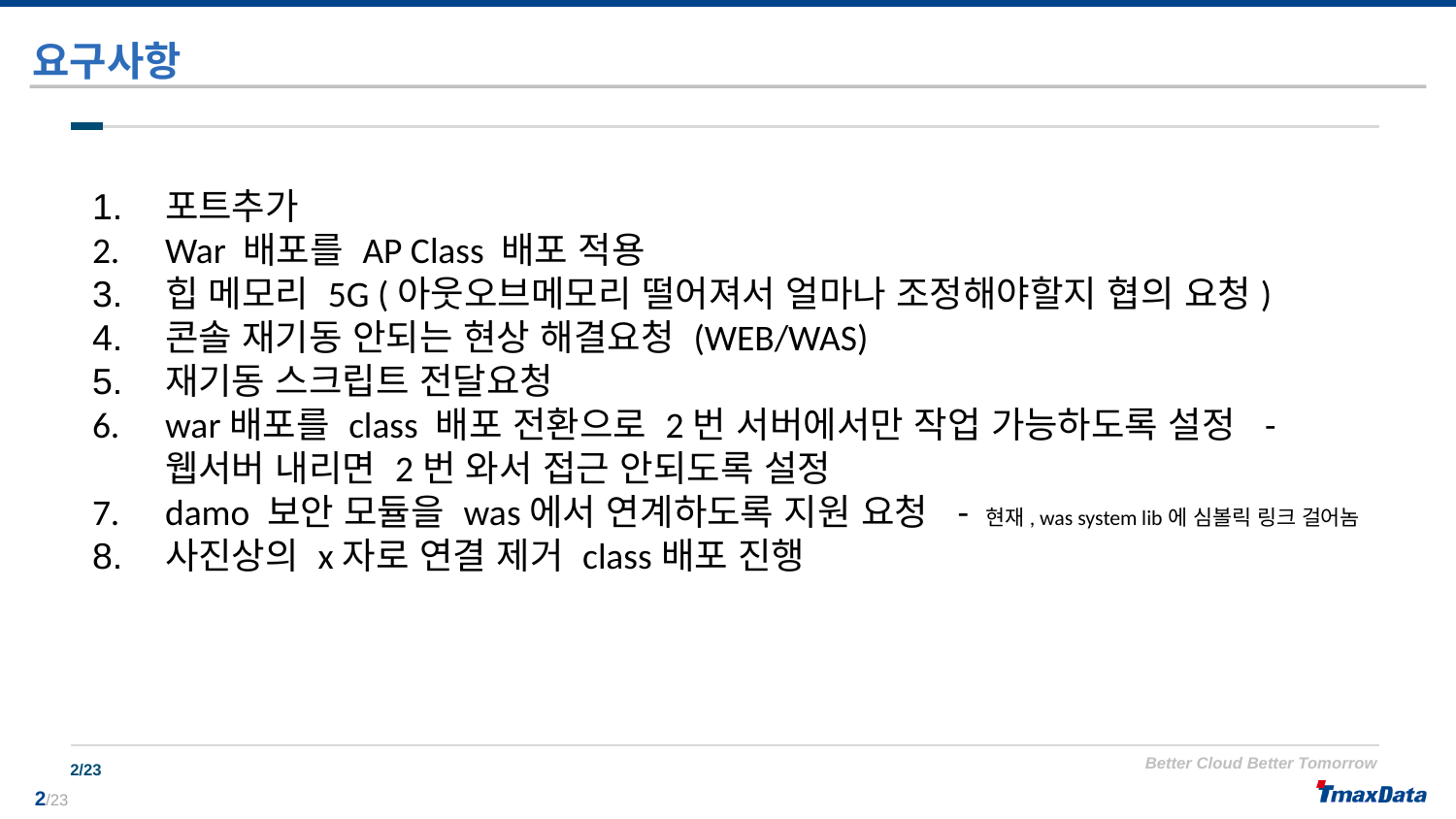

# 요구사항

포트추가
War 배포를 AP Class 배포 적용
힙 메모리 5G (아웃오브메모리 떨어져서 얼마나 조정해야할지 협의 요청)
콘솔 재기동 안되는 현상 해결요청 (WEB/WAS)
재기동 스크립트 전달요청
war배포를 class 배포 전환으로 2번 서버에서만 작업 가능하도록 설정  - 웹서버 내리면 2번 와서 접근 안되도록 설정
damo 보안 모듈을 was에서 연계하도록 지원 요청  - 현재, was system lib에 심볼릭 링크 걸어놈
사진상의 x자로 연결 제거 class배포 진행